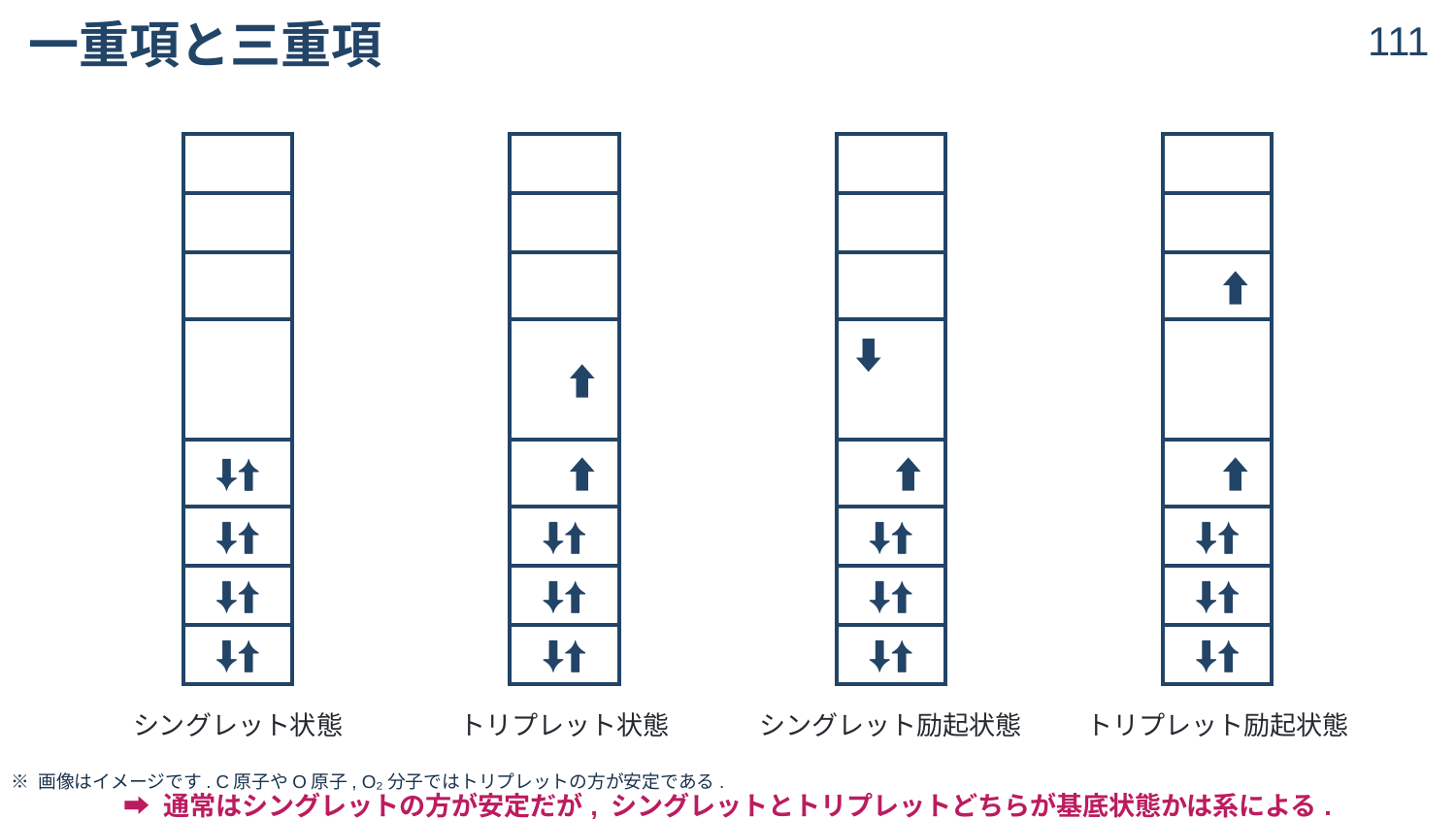

# 一重項と三重項
111
|  |  |  |  |  |  |  |  |  |  |  |  |
| --- | --- | --- | --- | --- | --- | --- | --- | --- | --- | --- | --- |
|  |  |  |  |  |  |  |  |  |  |  |  |
|  |  |  |  |  |  |  |  |  |  | ⬆ |  |
|  |  |  |  | ⬆ |  |  | ⬇⬆ |  |  |  |  |
|  | ⬇⬆ |  |  | ⬆ |  |  | ⬆ |  |  | ⬆ |  |
|  | ⬇⬆ |  |  | ⬇⬆ |  |  | ⬇⬆ |  |  | ⬇⬆ |  |
|  | ⬇⬆ |  |  | ⬇⬆ |  |  | ⬇⬆ |  |  | ⬇⬆ |  |
|  | ⬇⬆ |  |  | ⬇⬆ |  |  | ⬇⬆ |  |  | ⬇⬆ |  |
| シングレット状態 |  |  | トリプレット状態 |  |  | シングレット励起状態 |  |  | トリプレット励起状態 |  |  |
| ➡ 通常はシングレットの方が安定だが, シングレットとトリプレットどちらが基底状態かは系による. |  |  |  |  |  |  |  |  |  |  |  |
計算してみよう
※ 画像はイメージです. C原子やO原子, O₂分子ではトリプレットの方が安定である.